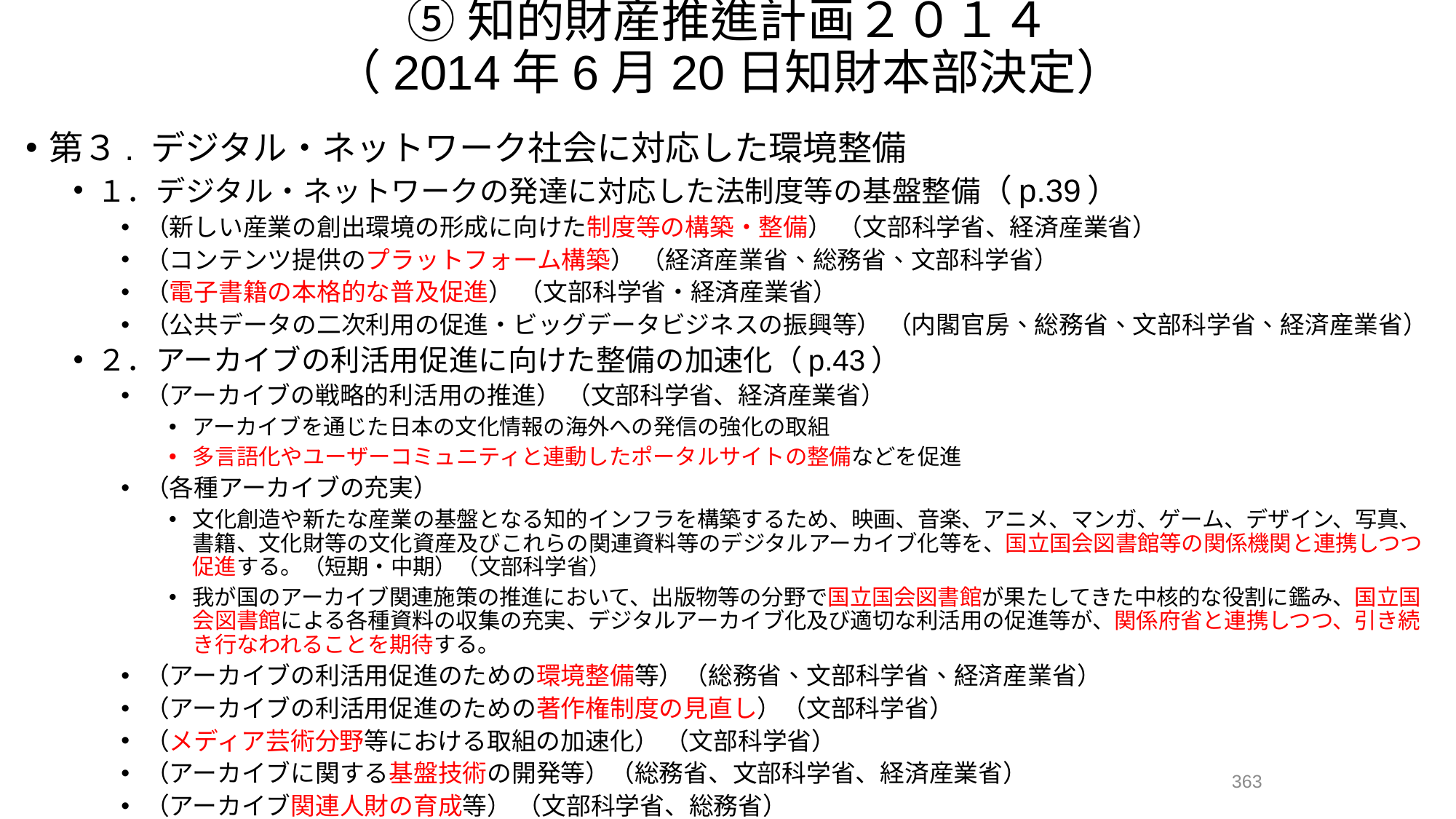

# ⑤知的財産推進計画２０１４ （2014年6月20日知財本部決定）
第３. デジタル・ネットワーク社会に対応した環境整備
１．デジタル・ネットワークの発達に対応した法制度等の基盤整備（p.39）
（新しい産業の創出環境の形成に向けた制度等の構築・整備） （文部科学省、経済産業省）
（コンテンツ提供のプラットフォーム構築） （経済産業省、総務省、文部科学省）
（電子書籍の本格的な普及促進） （文部科学省・経済産業省）
（公共データの二次利用の促進・ビッグデータビジネスの振興等） （内閣官房、総務省、文部科学省、経済産業省）
２．アーカイブの利活用促進に向けた整備の加速化（p.43）
（アーカイブの戦略的利活用の推進） （文部科学省、経済産業省）
アーカイブを通じた日本の文化情報の海外への発信の強化の取組
多言語化やユーザーコミュニティと連動したポータルサイトの整備などを促進
（各種アーカイブの充実）
文化創造や新たな産業の基盤となる知的インフラを構築するため、映画、音楽、アニメ、マンガ、ゲーム、デザイン、写真、書籍、文化財等の文化資産及びこれらの関連資料等のデジタルアーカイブ化等を、国立国会図書館等の関係機関と連携しつつ促進する。（短期・中期）（文部科学省）
我が国のアーカイブ関連施策の推進において、出版物等の分野で国立国会図書館が果たしてきた中核的な役割に鑑み、国立国会図書館による各種資料の収集の充実、デジタルアーカイブ化及び適切な利活用の促進等が、関係府省と連携しつつ、引き続き行なわれることを期待する。
（アーカイブの利活用促進のための環境整備等）（総務省、文部科学省、経済産業省）
（アーカイブの利活用促進のための著作権制度の見直し）（文部科学省）
（メディア芸術分野等における取組の加速化） （文部科学省）
（アーカイブに関する基盤技術の開発等）（総務省、文部科学省、経済産業省）
（アーカイブ関連人財の育成等） （文部科学省、総務省）
363